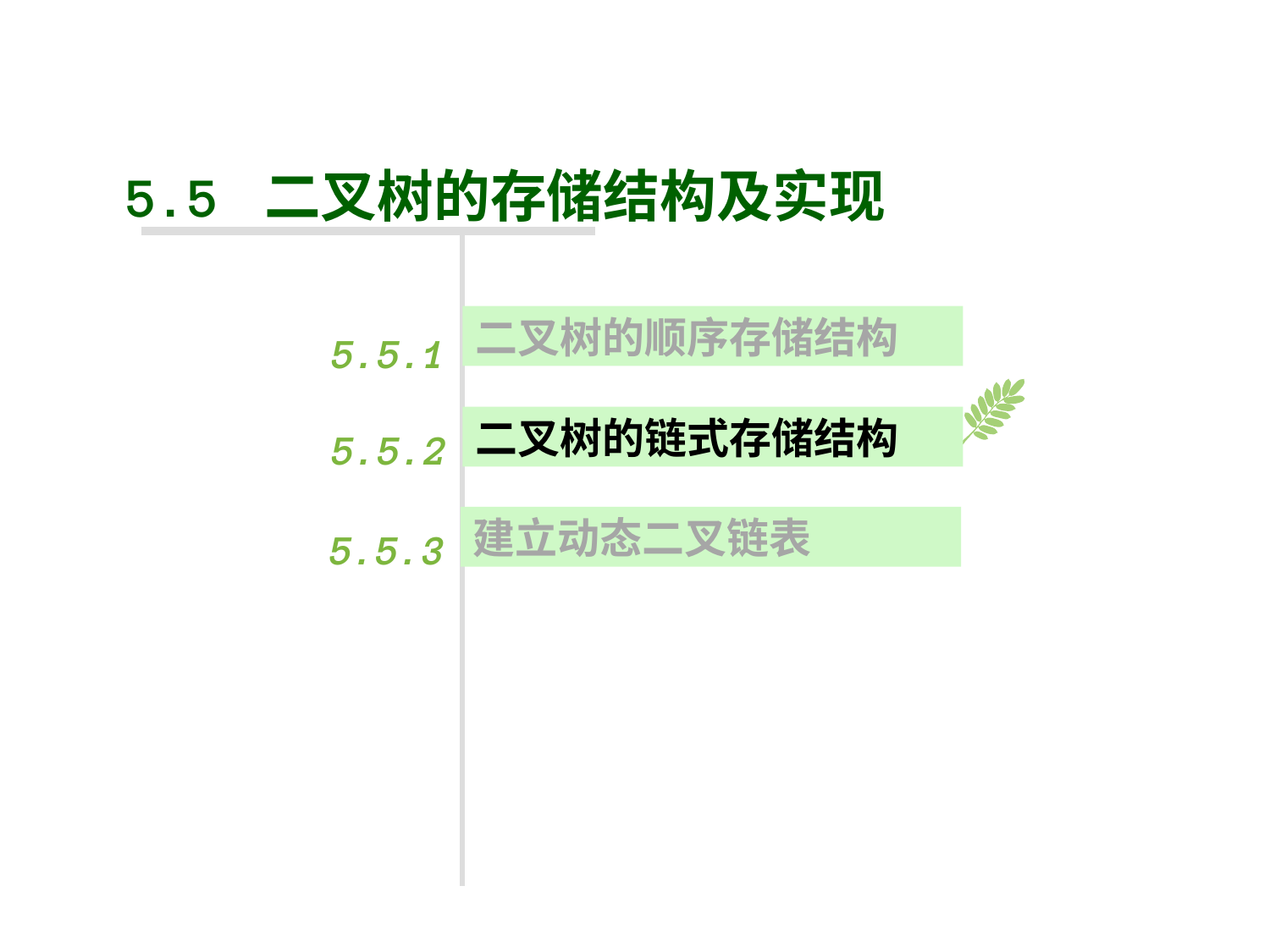

#
5.5 二叉树的存储结构及实现
二叉树的顺序存储结构
5.5.1

5.5.2
二叉树的链式存储结构
5.5.3
建立动态二叉链表